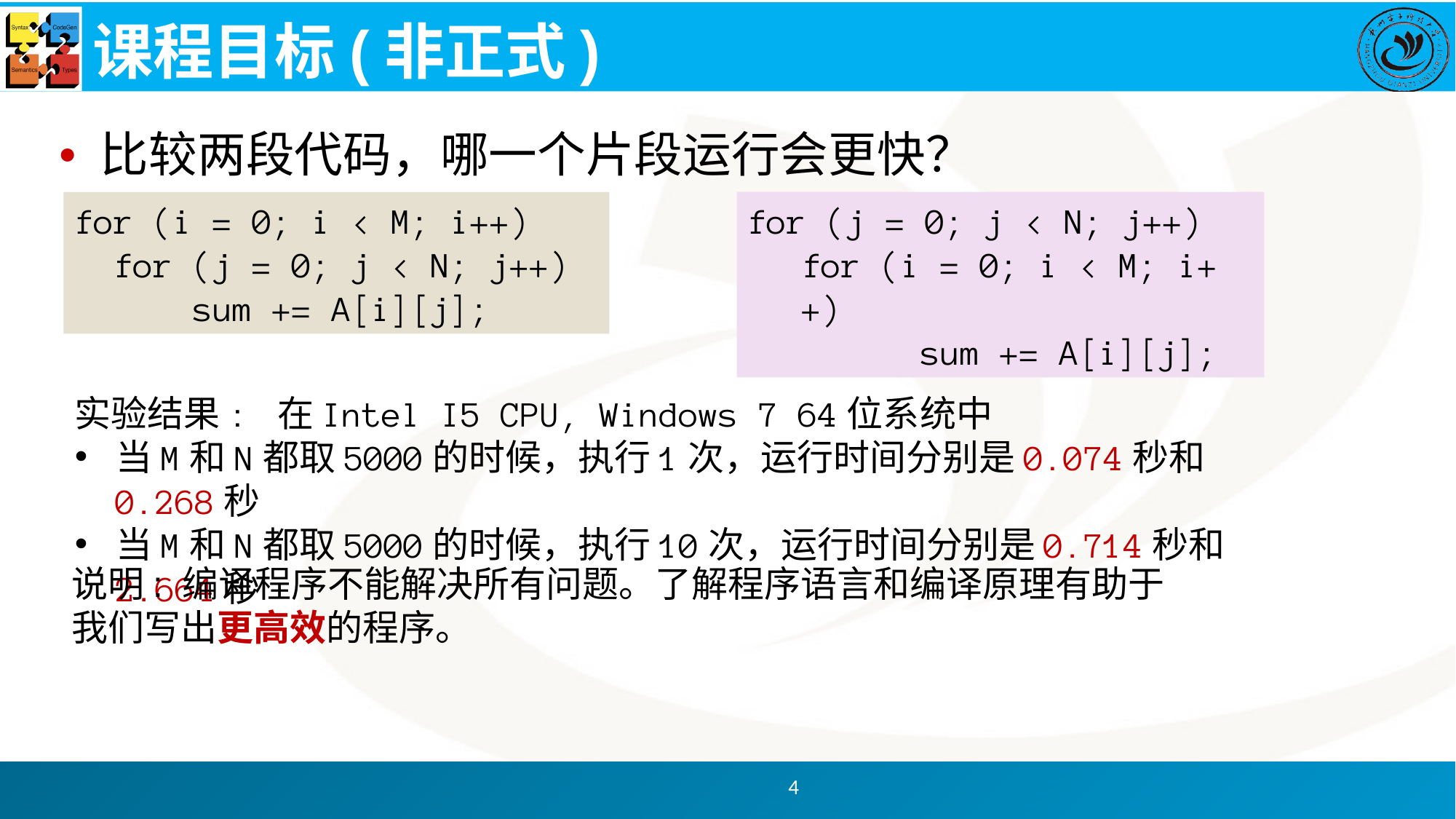

# 课程目标(非正式)
比较两段代码，哪一个片段运行会更快？
for (i = 0; i < M; i++)
  for (j = 0; j < N; j++)
      sum += A[i][j];
for (j = 0; j < N; j++)
for (i = 0; i < M; i++)
      sum += A[i][j];
实验结果: 在Intel I5 CPU, Windows 7 64位系统中
当M和N都取5000的时候，执行1次，运行时间分别是0.074秒和0.268秒
当M和N都取5000的时候，执行10次，运行时间分别是0.714秒和2.664秒
说明: 编译程序不能解决所有问题。了解程序语言和编译原理有助于我们写出更高效的程序。
4